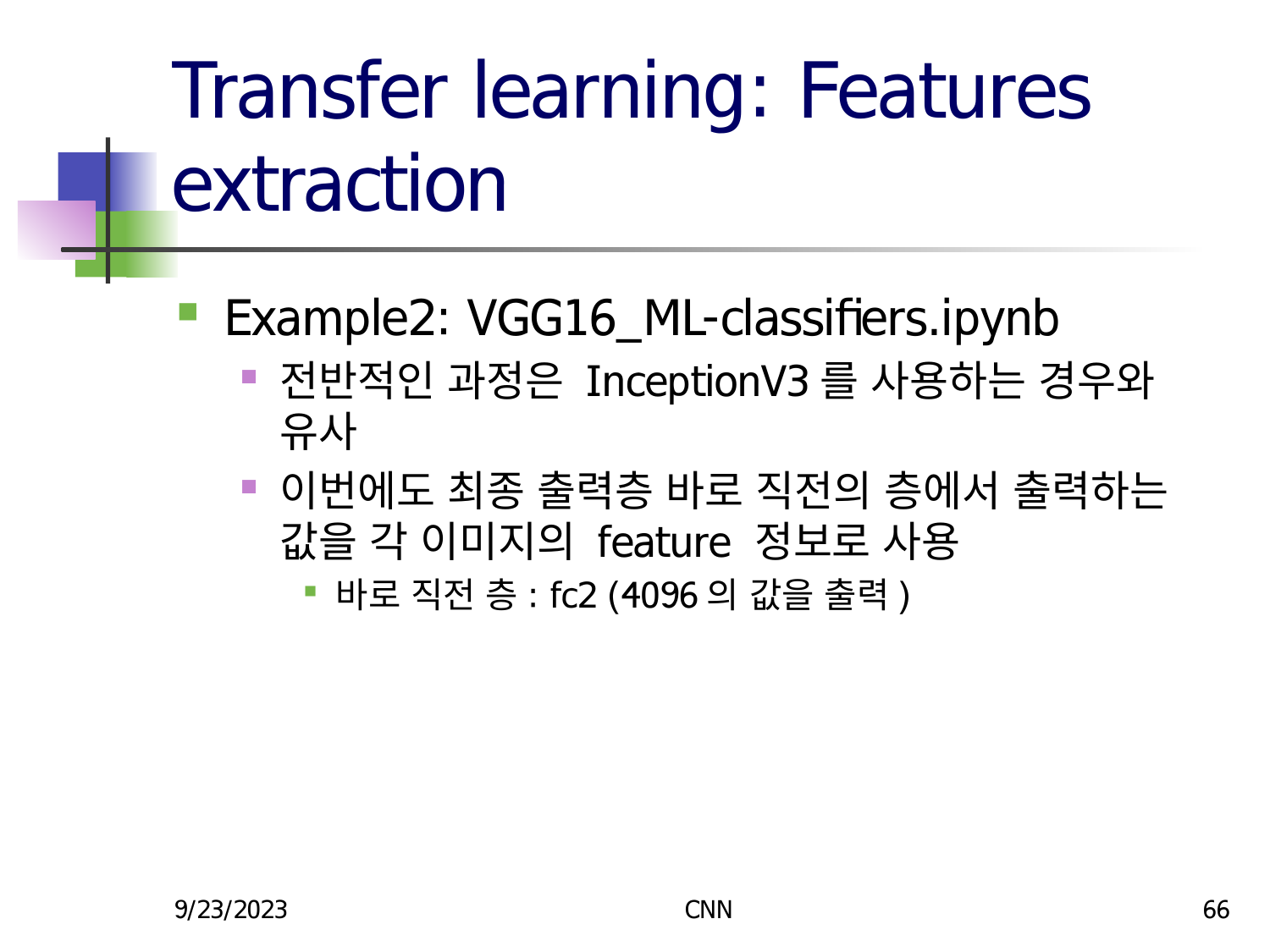

# Transfer learning: Features extraction
Example2: VGG16_ML-classifiers.ipynb
전반적인 과정은 InceptionV3를 사용하는 경우와 유사
이번에도 최종 출력층 바로 직전의 층에서 출력하는 값을 각 이미지의 feature 정보로 사용
바로 직전 층: fc2 (4096의 값을 출력)

9/23/2023
CNN
66